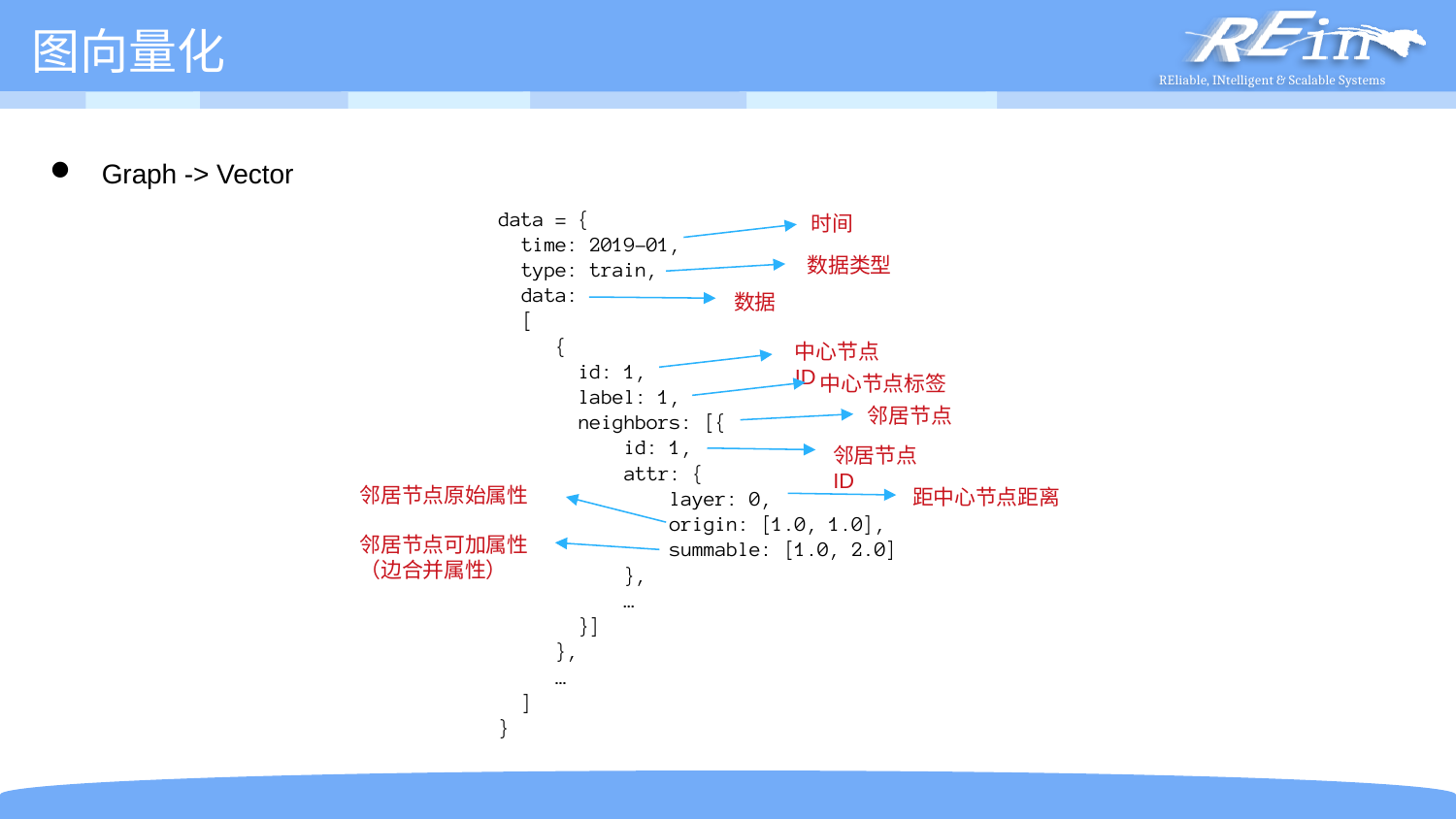

# 图向量化
  Graph -> Vector
data = {
  time: 2019-01,
  type: train,
  data:
  [
     {
       id: 1,
       label: 1,
       neighbors: [{
           id: 1,
           attr: {
               layer: 0,
               origin: [1.0, 1.0],
               summable: [1.0, 2.0]
           },
           …
       }]
     },
     …
  ]
}

时间
数据类型
数据
中心节点ID
中心节点标签
邻居节点
邻居节点ID
邻居节点原始属性
距中心节点距离
邻居节点可加属性   （边合并属性）